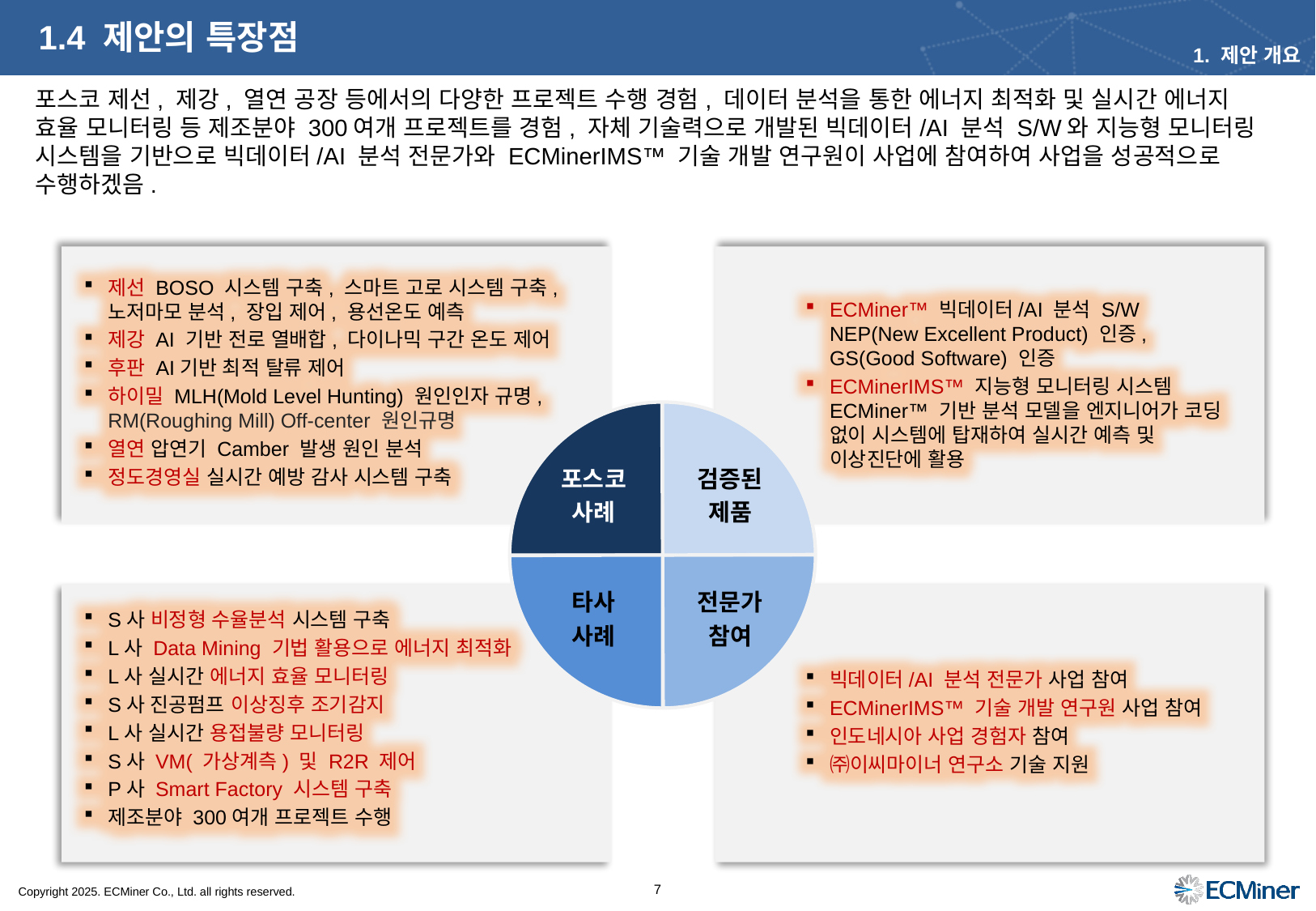

# 1.4 제안의 특장점
1. 제안 개요
포스코 제선, 제강, 열연 공장 등에서의 다양한 프로젝트 수행 경험, 데이터 분석을 통한 에너지 최적화 및 실시간 에너지 효율 모니터링 등 제조분야 300여개 프로젝트를 경험, 자체 기술력으로 개발된 빅데이터/AI 분석 S/W와 지능형 모니터링 시스템을 기반으로 빅데이터/AI 분석 전문가와 ECMinerIMS™ 기술 개발 연구원이 사업에 참여하여 사업을 성공적으로 수행하겠음.

제선 BOSO 시스템 구축, 스마트 고로 시스템 구축, 노저마모 분석, 장입 제어, 용선온도 예측
제강 AI 기반 전로 열배합, 다이나믹 구간 온도 제어
후판 AI기반 최적 탈류 제어
하이밀 MLH(Mold Level Hunting) 원인인자 규명,
RM(Roughing Mill) Off-center 원인규명
열연 압연기 Camber 발생 원인 분석
정도경영실 실시간 예방 감사 시스템 구축
ECMiner™ 빅데이터/AI 분석 S/W
NEP(New Excellent Product) 인증,
GS(Good Software) 인증
ECMinerIMS™ 지능형 모니터링 시스템
ECMiner™ 기반 분석 모델을 엔지니어가 코딩 없이 시스템에 탑재하여 실시간 예측 및 이상진단에 활용

포스코
사례
검증된
제품
전문가
참여
타사
사례

S사 비정형 수율분석 시스템 구축
L사 Data Mining 기법 활용으로 에너지 최적화
L사 실시간 에너지 효율 모니터링
S사 진공펌프 이상징후 조기감지
L사 실시간 용접불량 모니터링
S사 VM( 가상계측) 및 R2R 제어
P사 Smart Factory 시스템 구축
제조분야 300여개 프로젝트 수행
빅데이터/AI 분석 전문가 사업 참여
ECMinerIMS™ 기술 개발 연구원 사업 참여
인도네시아 사업 경험자 참여
㈜이씨마이너 연구소 기술 지원